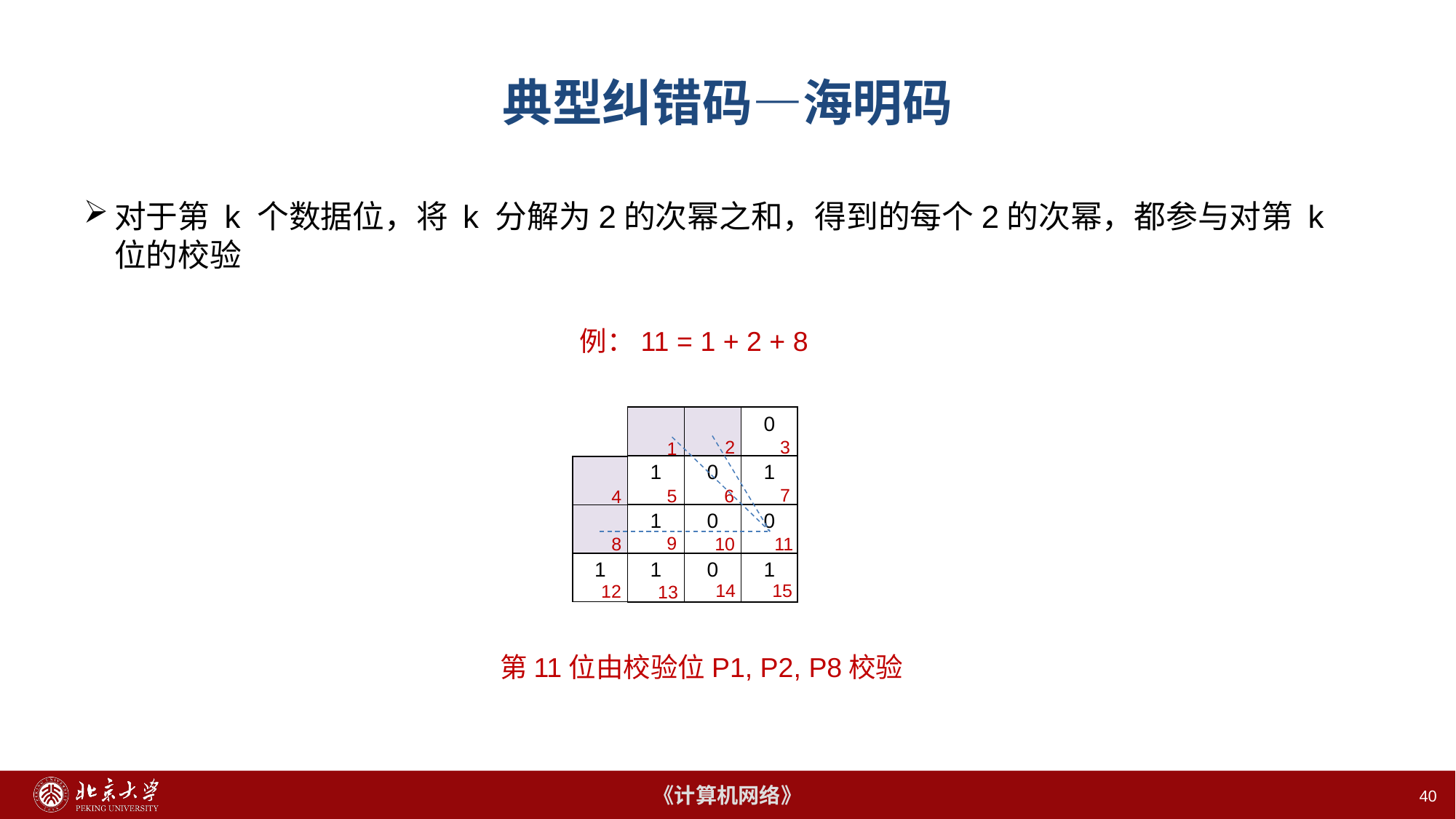

# 典型纠错码—海明码
对于第 k 个数据位，将 k 分解为2的次幂之和，得到的每个2的次幂，都参与对第 k 位的校验
例：11 = 1 + 2 + 8
|  |  | 0 |
| --- | --- | --- |
| 1 | 0 | 1 |
| 1 | 0 | 0 |
| 1 | 0 | 1 |
3
2
1
|  |
| --- |
|  |
| 1 |
7
5
6
4
9
10
8
11
14
15
12
13
第11位由校验位P1, P2, P8校验
40